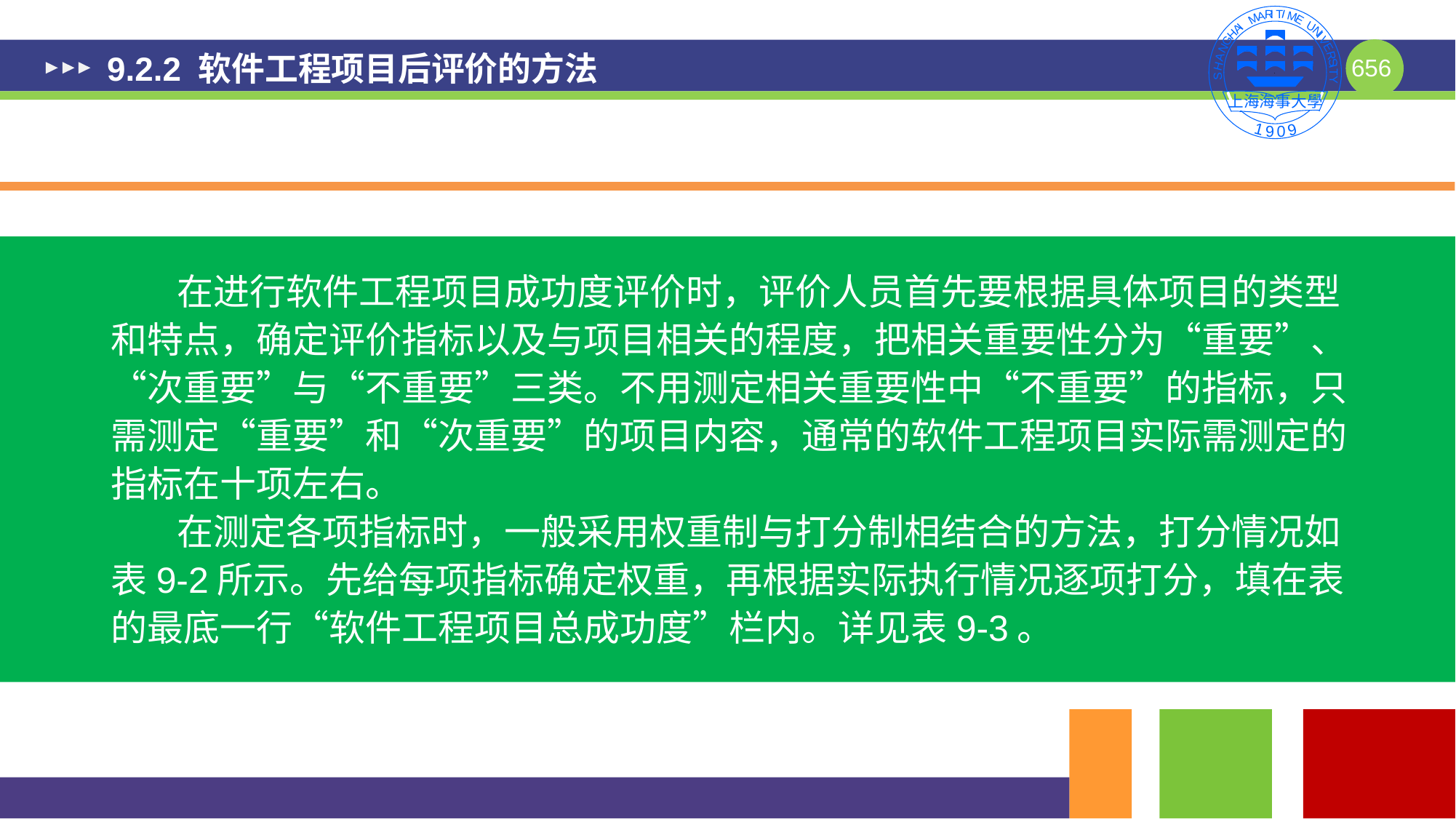

# 9.2.2 软件工程项目后评价的方法

       在进行软件工程项目成功度评价时，评价人员首先要根据具体项目的类型和特点，确定评价指标以及与项目相关的程度，把相关重要性分为“重要”、“次重要”与“不重要”三类。不用测定相关重要性中“不重要”的指标，只需测定“重要”和“次重要”的项目内容，通常的软件工程项目实际需测定的指标在十项左右。
       在测定各项指标时，一般采用权重制与打分制相结合的方法，打分情况如表9-2所示。先给每项指标确定权重，再根据实际执行情况逐项打分，填在表的最底一行“软件工程项目总成功度”栏内。详见表9-3。

656